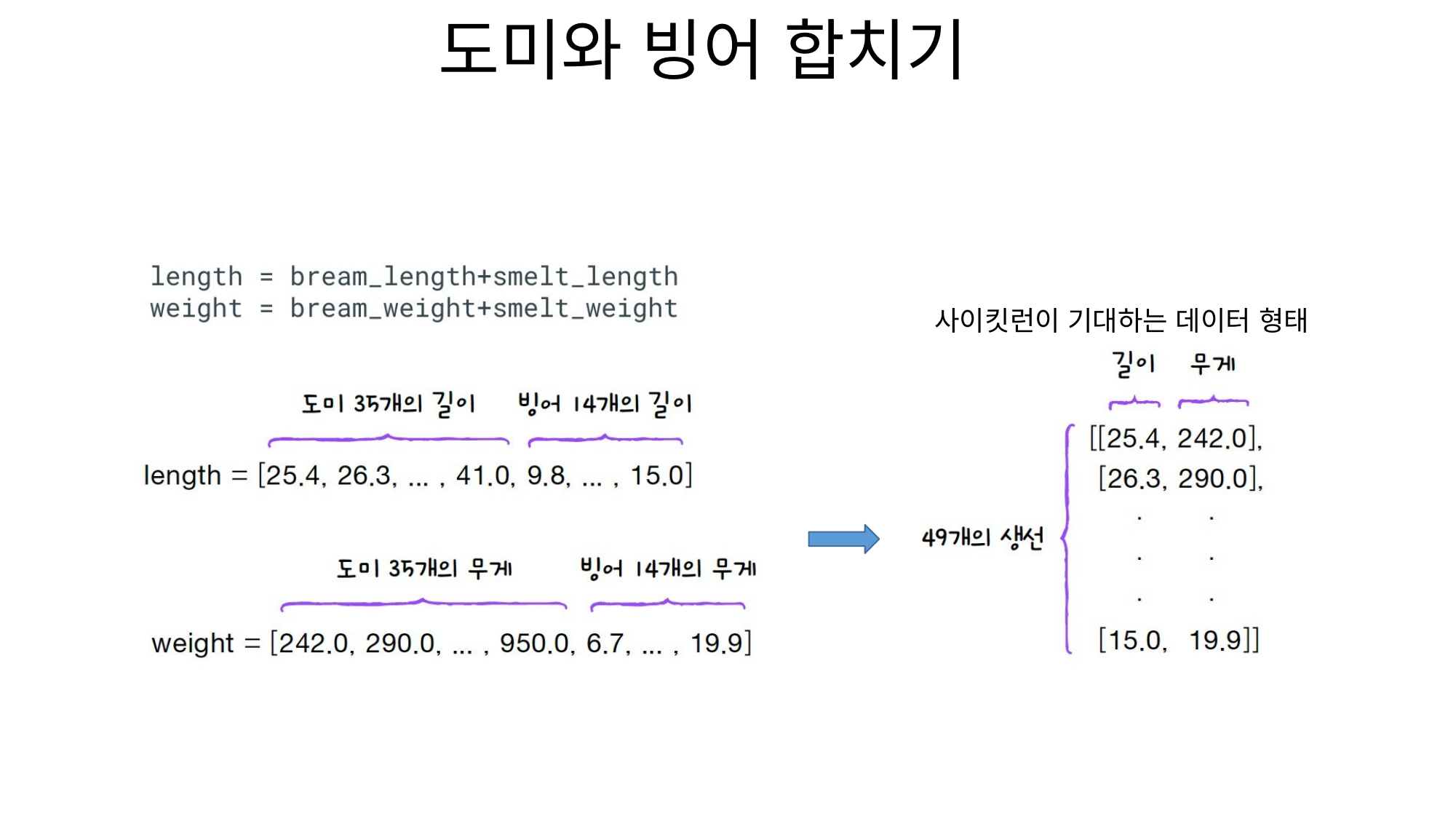

# 도미와 빙어 합치기

사이킷런이 기대하는 데이터 형태